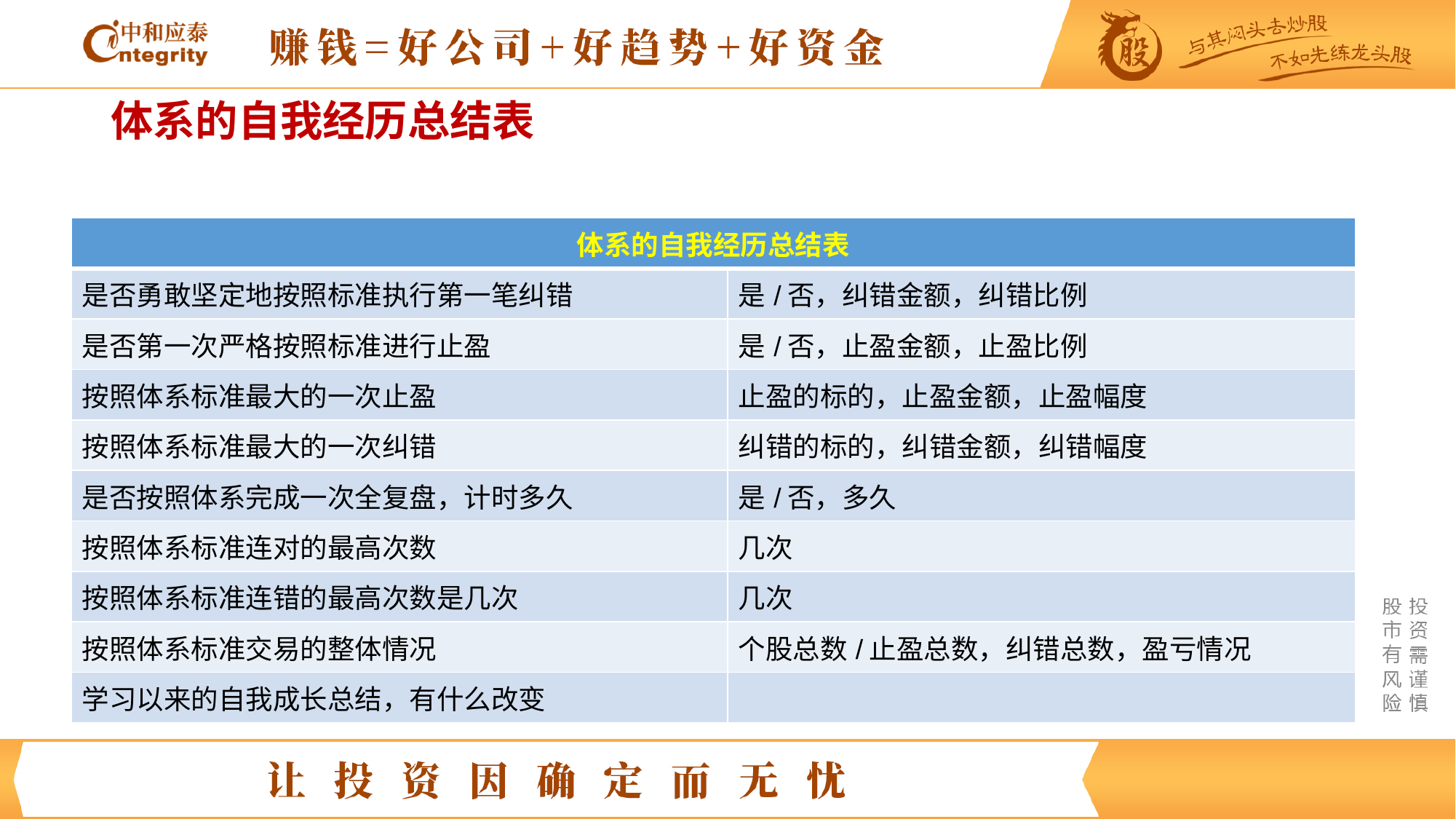

# 体系的自我经历总结表
| 体系的自我经历总结表 |  |
| --- | --- |
| 是否勇敢坚定地按照标准执行第一笔纠错 | 是/否，纠错金额，纠错比例 |
| 是否第一次严格按照标准进行止盈 | 是/否，止盈金额，止盈比例 |
| 按照体系标准最大的一次止盈 | 止盈的标的，止盈金额，止盈幅度 |
| 按照体系标准最大的一次纠错 | 纠错的标的，纠错金额，纠错幅度 |
| 是否按照体系完成一次全复盘，计时多久 | 是/否，多久 |
| 按照体系标准连对的最高次数 | 几次 |
| 按照体系标准连错的最高次数是几次 | 几次 |
| 按照体系标准交易的整体情况 | 个股总数/止盈总数，纠错总数，盈亏情况 |
| 学习以来的自我成长总结，有什么改变 |  |